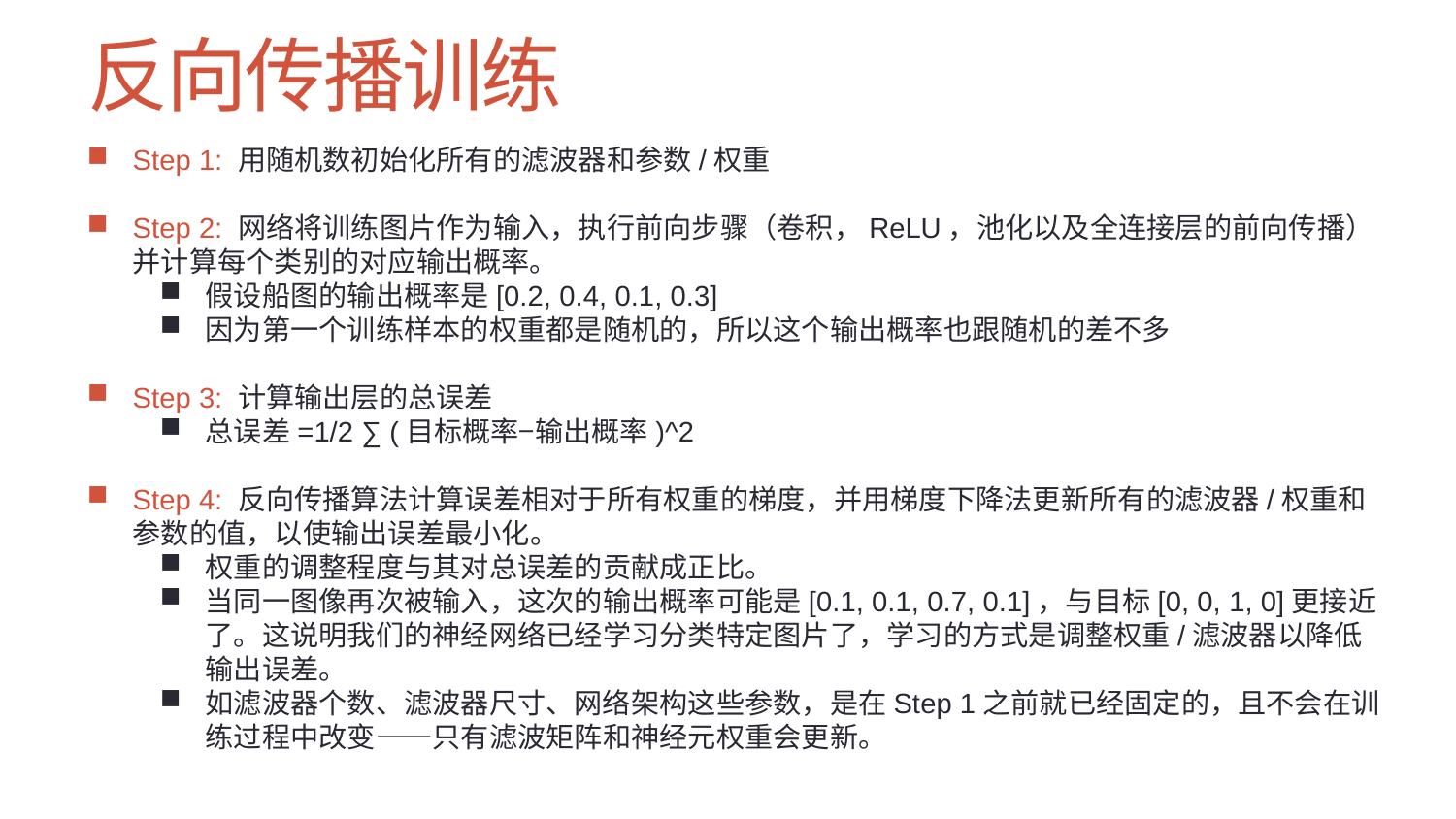

# 反向传播训练
Step 1: 用随机数初始化所有的滤波器和参数/权重

Step 2: 网络将训练图片作为输入，执行前向步骤（卷积，ReLU，池化以及全连接层的前向传播）并计算每个类别的对应输出概率。
假设船图的输出概率是[0.2, 0.4, 0.1, 0.3]
因为第一个训练样本的权重都是随机的，所以这个输出概率也跟随机的差不多

Step 3: 计算输出层的总误差
总误差=1/2 ∑ (目标概率−输出概率)^2

Step 4: 反向传播算法计算误差相对于所有权重的梯度，并用梯度下降法更新所有的滤波器/权重和参数的值，以使输出误差最小化。
权重的调整程度与其对总误差的贡献成正比。
当同一图像再次被输入，这次的输出概率可能是[0.1, 0.1, 0.7, 0.1]，与目标[0, 0, 1, 0]更接近了。这说明我们的神经网络已经学习分类特定图片了，学习的方式是调整权重/滤波器以降低输出误差。
如滤波器个数、滤波器尺寸、网络架构这些参数，是在Step 1之前就已经固定的，且不会在训练过程中改变——只有滤波矩阵和神经元权重会更新。